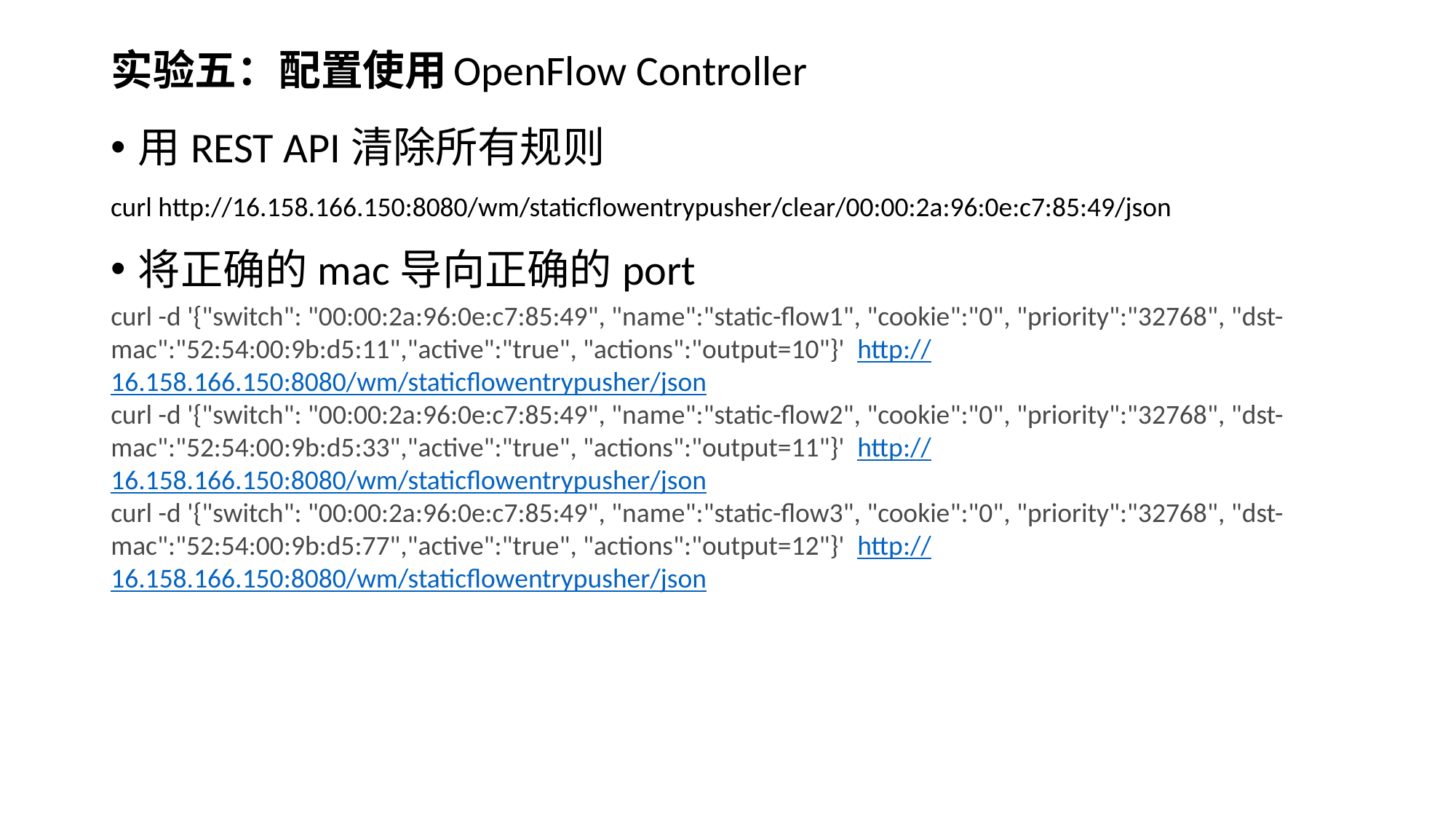

# 实验五：配置使用OpenFlow Controller
用REST API清除所有规则

将正确的mac导向正确的port

curl http://16.158.166.150:8080/wm/staticflowentrypusher/clear/00:00:2a:96:0e:c7:85:49/json
curl -d '{"switch": "00:00:2a:96:0e:c7:85:49", "name":"static-flow1", "cookie":"0", "priority":"32768", "dst-mac":"52:54:00:9b:d5:11","active":"true", "actions":"output=10"}'  http://16.158.166.150:8080/wm/staticflowentrypusher/json
curl -d '{"switch": "00:00:2a:96:0e:c7:85:49", "name":"static-flow2", "cookie":"0", "priority":"32768", "dst-mac":"52:54:00:9b:d5:33","active":"true", "actions":"output=11"}'  http://16.158.166.150:8080/wm/staticflowentrypusher/json
curl -d '{"switch": "00:00:2a:96:0e:c7:85:49", "name":"static-flow3", "cookie":"0", "priority":"32768", "dst-mac":"52:54:00:9b:d5:77","active":"true", "actions":"output=12"}'  http://16.158.166.150:8080/wm/staticflowentrypusher/json